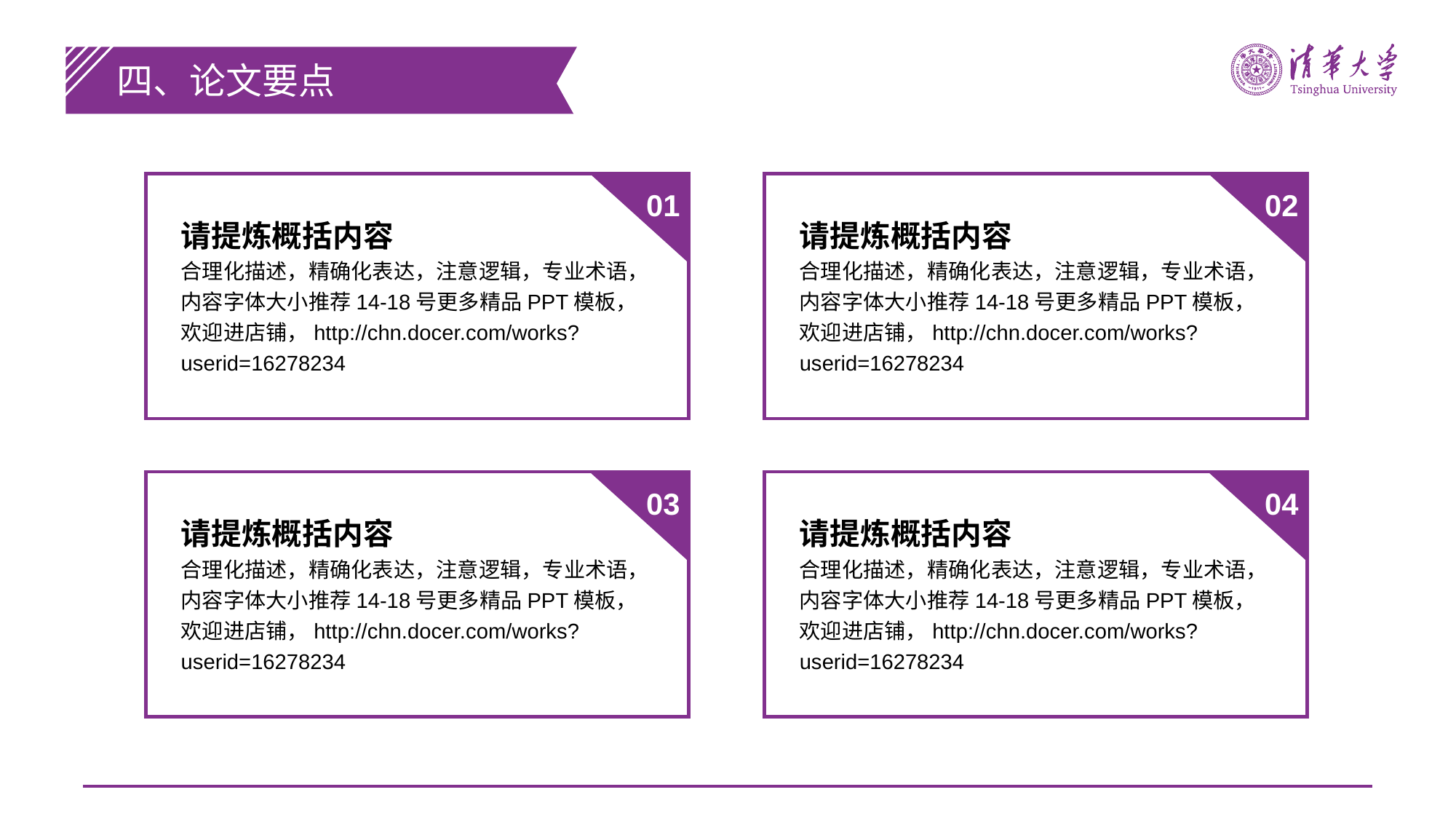

四、论文要点

01

请提炼概括内容
合理化描述，精确化表达，注意逻辑，专业术语，内容字体大小推荐14-18号更多精品PPT模板，欢迎进店铺，http://chn.docer.com/works?userid=16278234

02

请提炼概括内容
合理化描述，精确化表达，注意逻辑，专业术语，内容字体大小推荐14-18号更多精品PPT模板，欢迎进店铺，http://chn.docer.com/works?userid=16278234

03

请提炼概括内容
合理化描述，精确化表达，注意逻辑，专业术语，内容字体大小推荐14-18号更多精品PPT模板，欢迎进店铺，http://chn.docer.com/works?userid=16278234

04

请提炼概括内容
合理化描述，精确化表达，注意逻辑，专业术语，内容字体大小推荐14-18号更多精品PPT模板，欢迎进店铺，http://chn.docer.com/works?userid=16278234